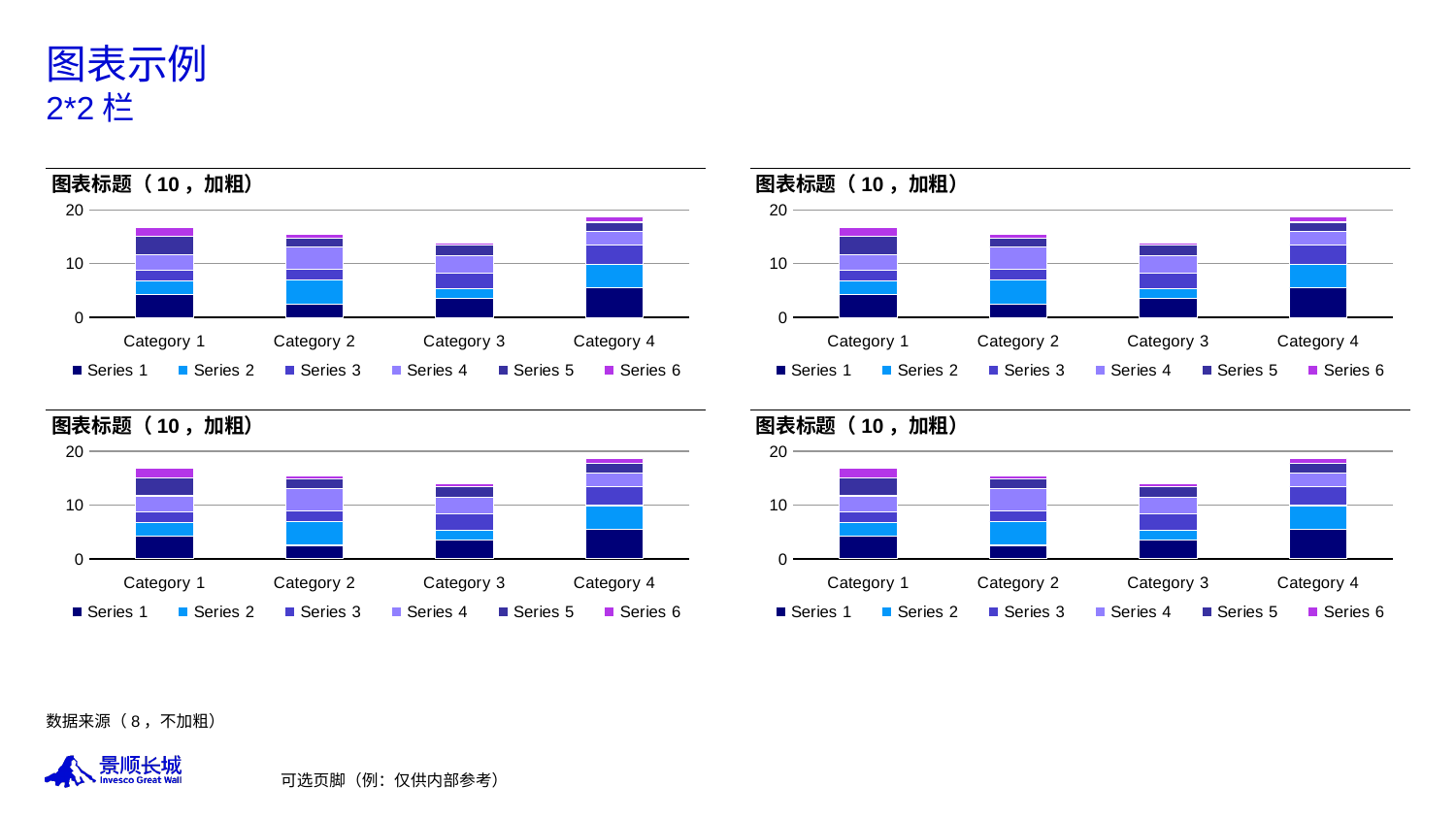

# 图表示例 2*2栏

### Chart

| Category | Series 1 | Series 2 | Series 3 | Series 4 | Series 5 | Series 6 |
|---|---|---|---|---|---|---|
| Category 1 | 4.3 | 2.4 | 2.0 | 3.0 | 3.3 | 1.8 |
| Category 2 | 2.5 | 4.4 | 2.0 | 4.2 | 1.7 | 0.6 |
| Category 3 | 3.5 | 1.8 | 3.0 | 3.2 | 1.9 | 0.5 |
| Category 4 | 5.5 | 4.4 | 3.5 | 2.6 | 1.7 | 1.0 |

### Chart

| Category | Series 1 | Series 2 | Series 3 | Series 4 | Series 5 | Series 6 |
|---|---|---|---|---|---|---|
| Category 1 | 4.3 | 2.4 | 2.0 | 3.0 | 3.3 | 1.8 |
| Category 2 | 2.5 | 4.4 | 2.0 | 4.2 | 1.7 | 0.6 |
| Category 3 | 3.5 | 1.8 | 3.0 | 3.2 | 1.9 | 0.5 |
| Category 4 | 5.5 | 4.4 | 3.5 | 2.6 | 1.7 | 1.0 |
图表标题（10，加粗）
图表标题（10，加粗）

### Chart

| Category | Series 1 | Series 2 | Series 3 | Series 4 | Series 5 | Series 6 |
|---|---|---|---|---|---|---|
| Category 1 | 4.3 | 2.4 | 2.0 | 3.0 | 3.3 | 1.8 |
| Category 2 | 2.5 | 4.4 | 2.0 | 4.2 | 1.7 | 0.6 |
| Category 3 | 3.5 | 1.8 | 3.0 | 3.2 | 1.9 | 0.5 |
| Category 4 | 5.5 | 4.4 | 3.5 | 2.6 | 1.7 | 1.0 |

### Chart

| Category | Series 1 | Series 2 | Series 3 | Series 4 | Series 5 | Series 6 |
|---|---|---|---|---|---|---|
| Category 1 | 4.3 | 2.4 | 2.0 | 3.0 | 3.3 | 1.8 |
| Category 2 | 2.5 | 4.4 | 2.0 | 4.2 | 1.7 | 0.6 |
| Category 3 | 3.5 | 1.8 | 3.0 | 3.2 | 1.9 | 0.5 |
| Category 4 | 5.5 | 4.4 | 3.5 | 2.6 | 1.7 | 1.0 |
图表标题（10，加粗）
图表标题（10，加粗）
数据来源（8，不加粗）
可选页脚（例：仅供内部参考）
68